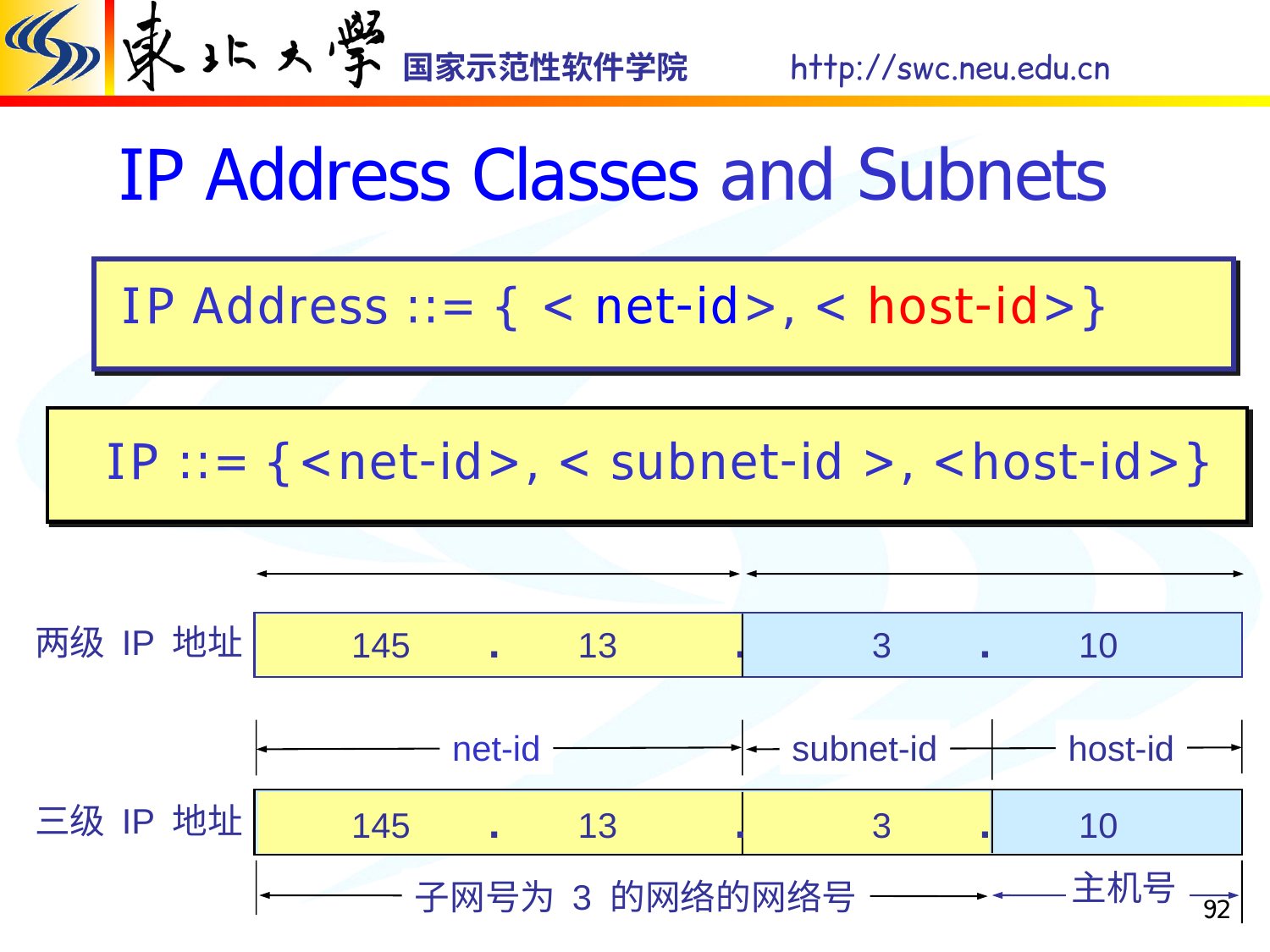

# IP Address Classes and Subnets

IP Address ::= { < net-id>, < host-id>}

IP ::= {<net-id>, < subnet-id >, <host-id>}

145        .        13            .
3         .         10

两级 IP 地址

net-id
subnet-id

host-id

145        .        13            .
3         .         10

三级 IP 地址

主机号

92
子网号为 3 的网络的网络号